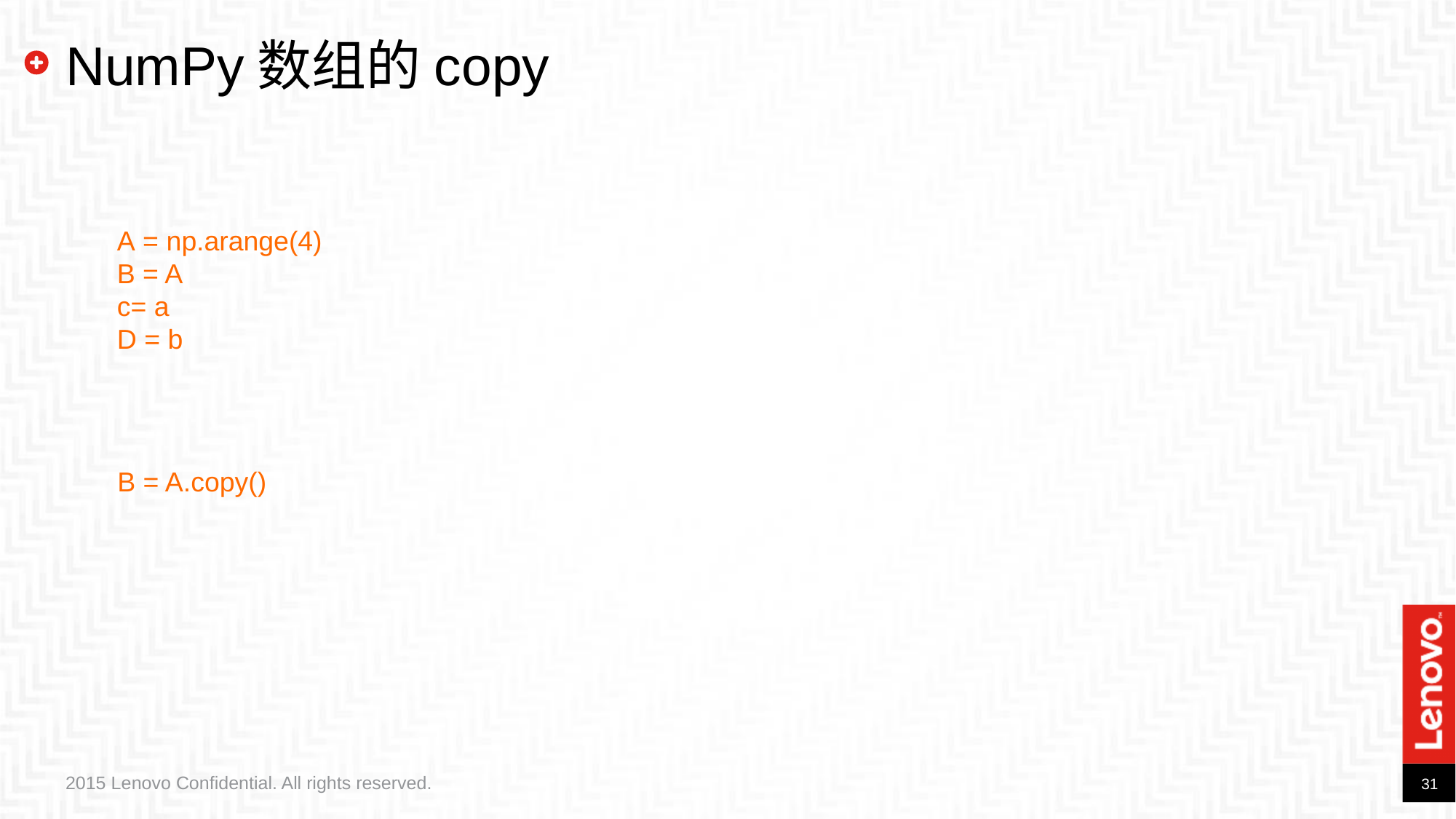

# NumPy数组的copy
A = np.arange(4)
B = A
c= a
D = b
B = A.copy()
2015 Lenovo Confidential. All rights reserved.